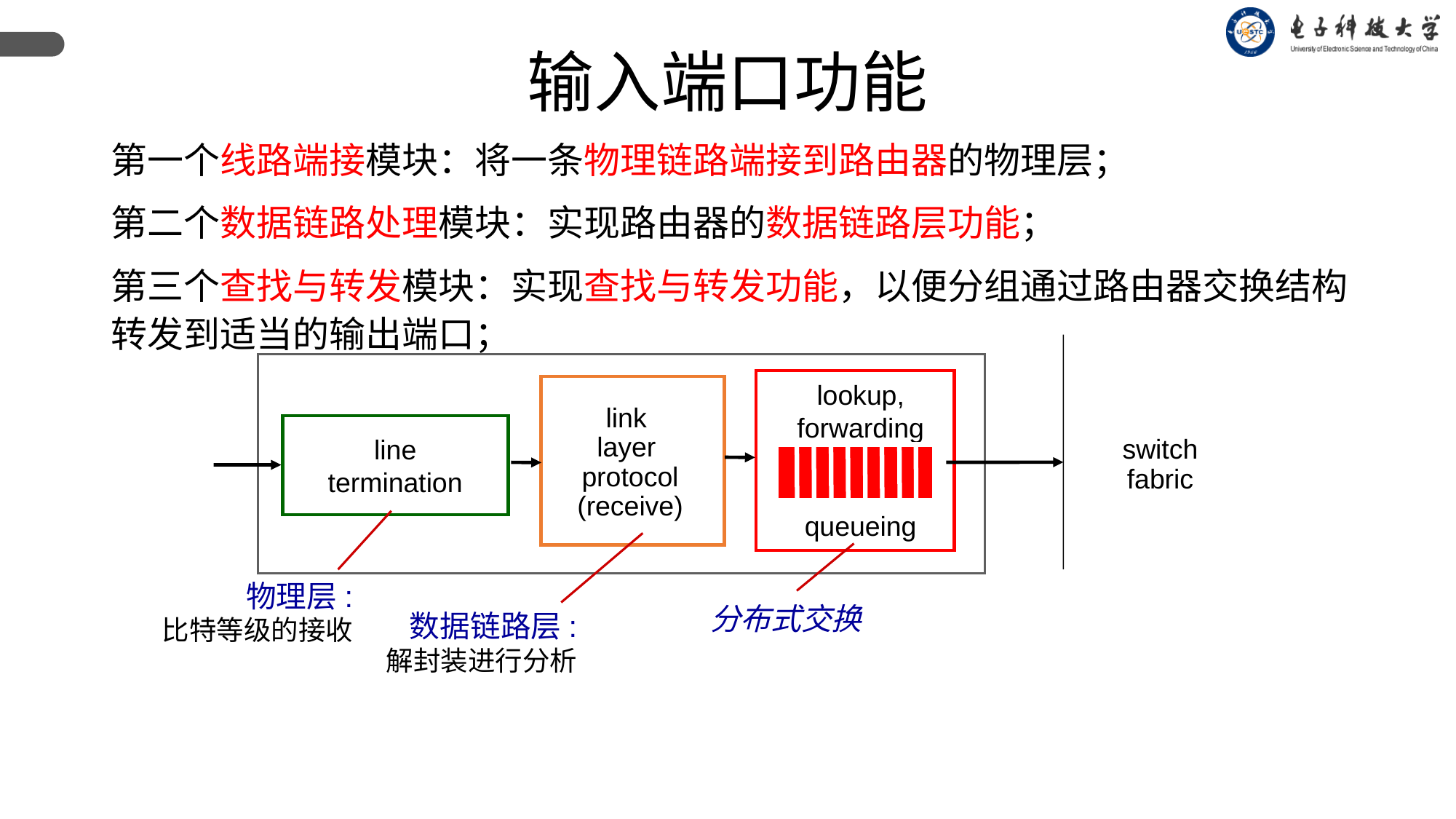

输入端口功能
第一个线路端接模块：将一条物理链路端接到路由器的物理层；
第二个数据链路处理模块：实现路由器的数据链路层功能；
第三个查找与转发模块：实现查找与转发功能，以便分组通过路由器交换结构转发到适当的输出端口；

lookup,
forwarding

queueing

link
layer
protocol
(receive)
switch
fabric
line
termination

物理层:
比特等级的接收
分布式交换
数据链路层:
解封装进行分析